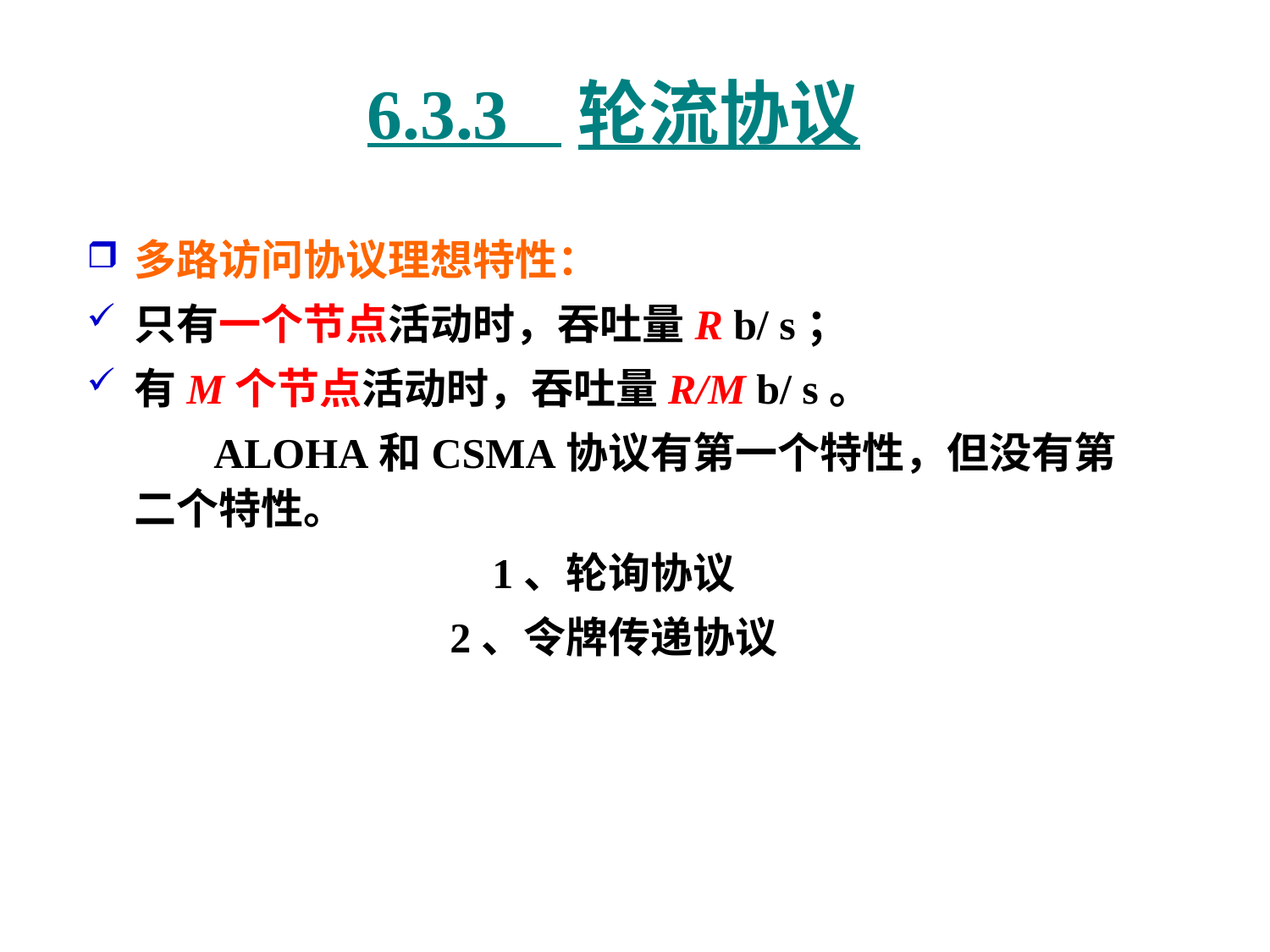

# 6.3.3   轮流协议
多路访问协议理想特性：
只有一个节点活动时，吞吐量R b/ s；
有M个节点活动时，吞吐量R/M b/ s。
            ALOHA和CSMA协议有第一个特性，但没有第二个特性。
1、轮询协议
2、令牌传递协议
77